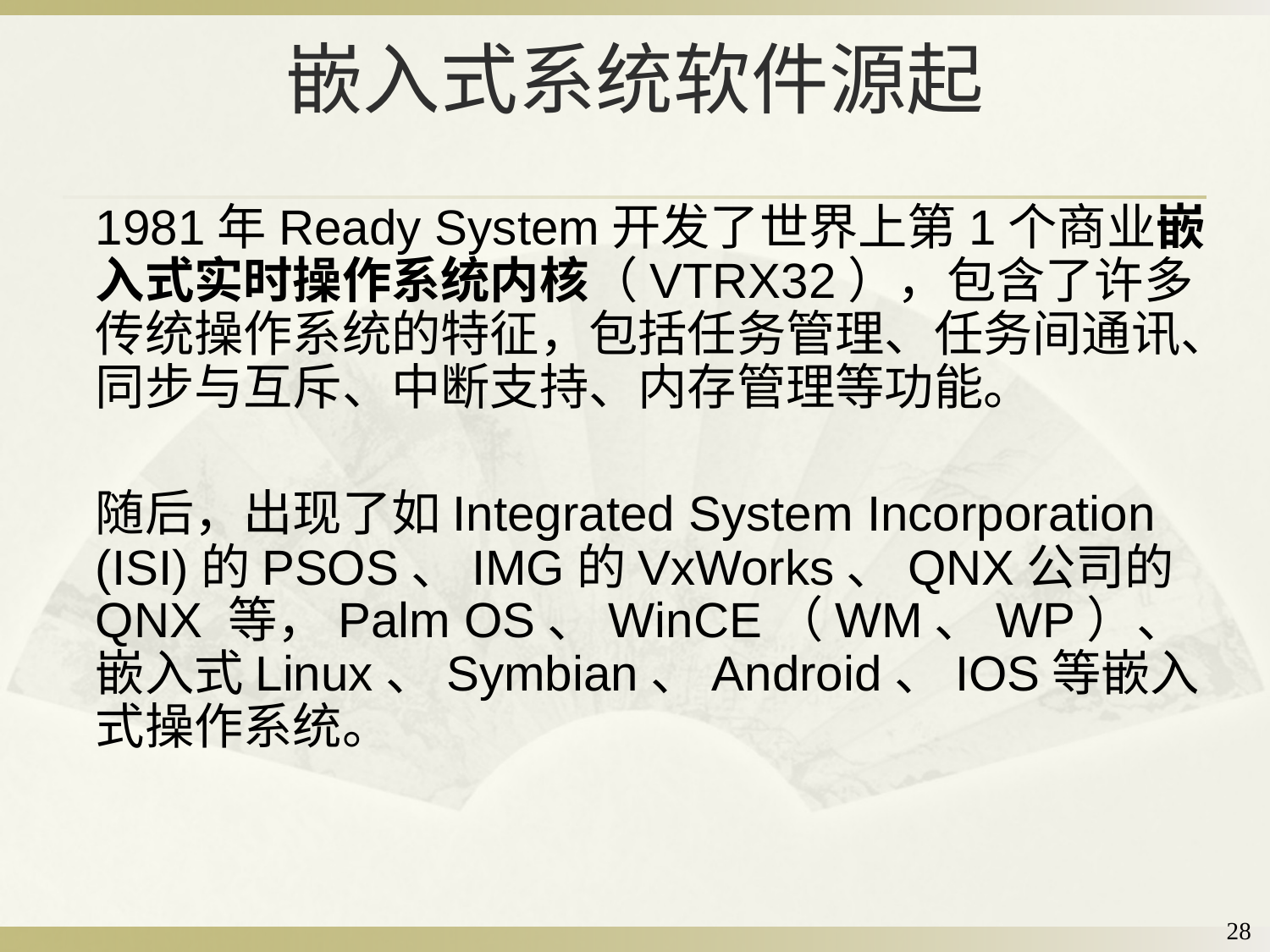

# 嵌入式系统软件源起
1981年Ready System开发了世界上第1个商业嵌入式实时操作系统内核（VTRX32），包含了许多传统操作系统的特征，包括任务管理、任务间通讯、同步与互斥、中断支持、内存管理等功能。

随后，出现了如Integrated System Incorporation (ISI)的PSOS、IMG的VxWorks、QNX公司的QNX 等，Palm OS、WinCE（WM、WP）、嵌入式Linux、Symbian、Android、IOS等嵌入式操作系统。